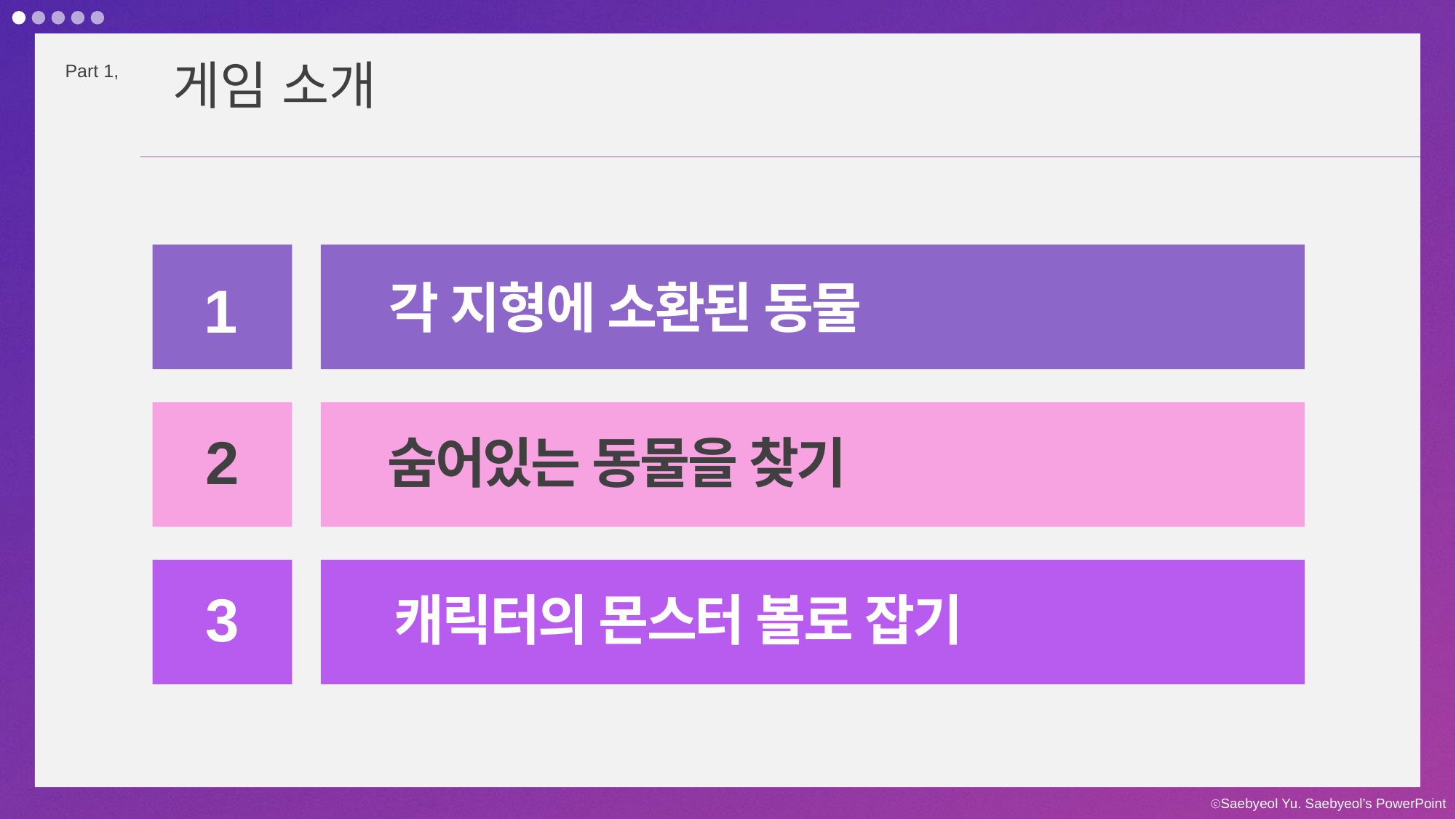

게임 소개
Part 1,

1
각 지형에 소환된 동물

2
숨어있는 동물을 찾기

3
캐릭터의 몬스터 볼로 잡기